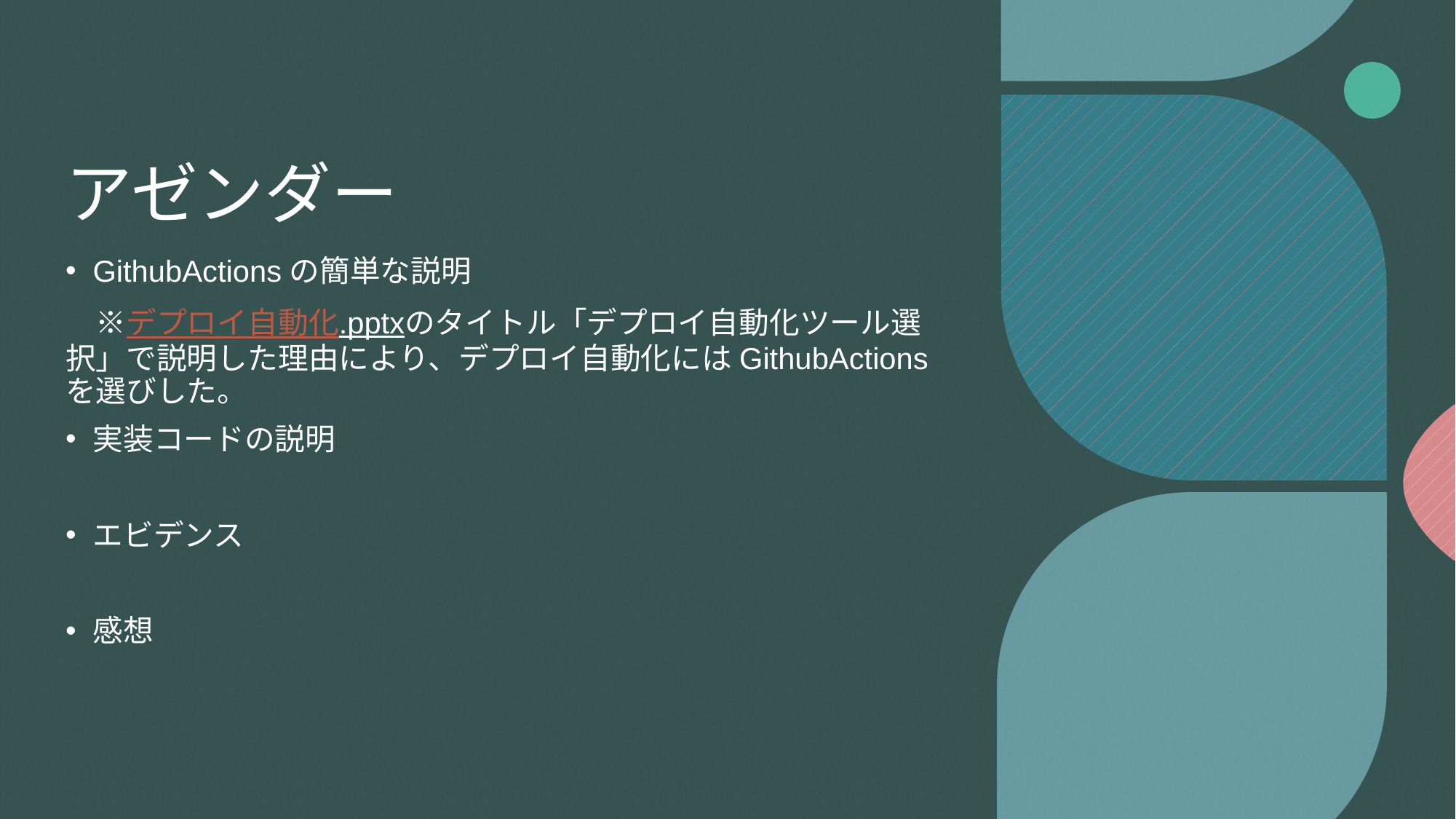

# アゼンダー
GithubActionsの簡単な説明
　※デプロイ自動化.pptxのタイトル「デプロイ自動化ツール選択」で説明した理由により、デプロイ自動化にはGithubActionsを選びした。
実装コードの説明

エビデンス

感想